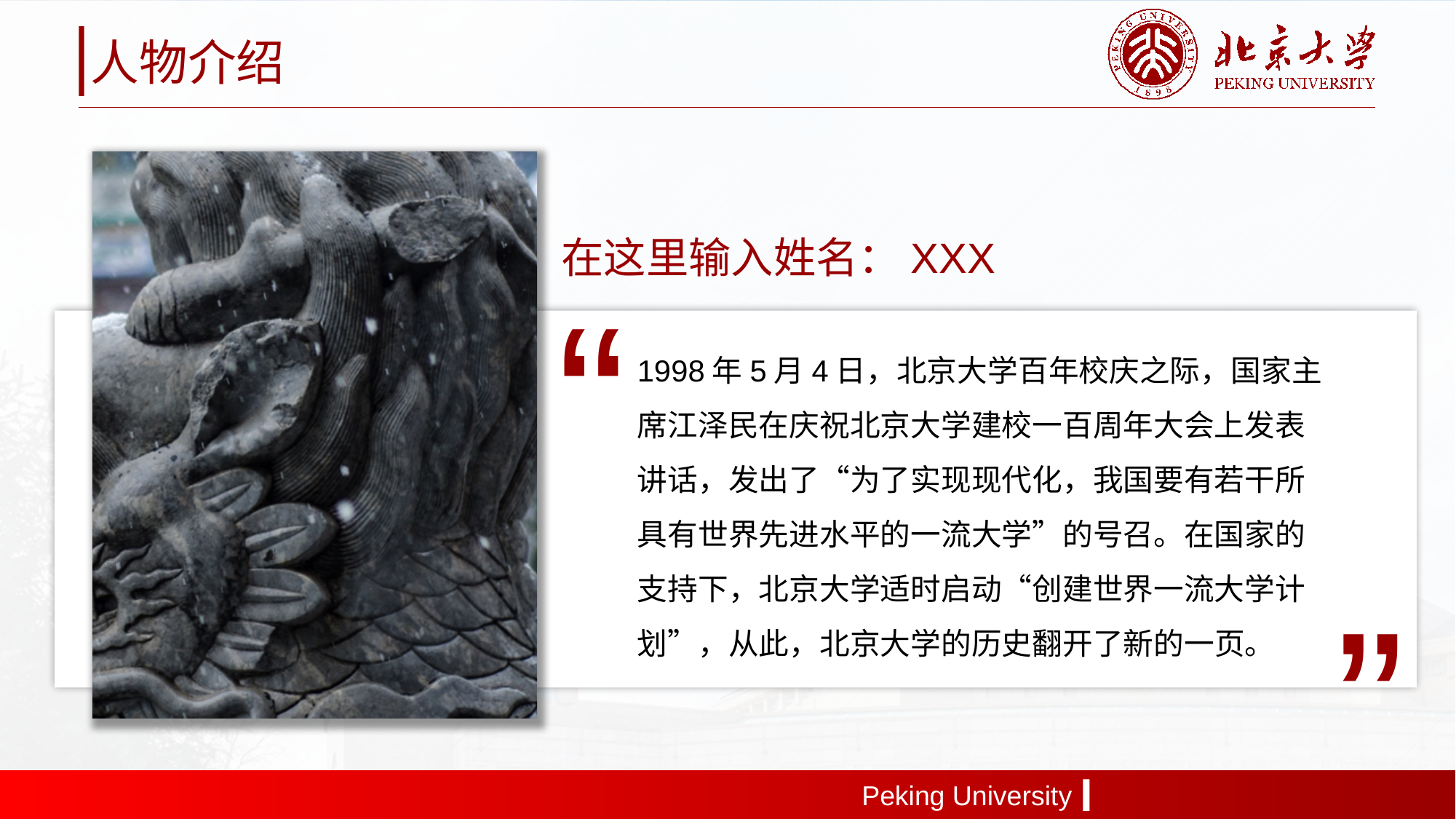

人物介绍

NAME
在这里输入姓名：XXX
“

1998年5月4日，北京大学百年校庆之际，国家主席江泽民在庆祝北京大学建校一百周年大会上发表讲话，发出了“为了实现现代化，我国要有若干所具有世界先进水平的一流大学”的号召。在国家的支持下，北京大学适时启动“创建世界一流大学计划”，从此，北京大学的历史翻开了新的一页。
”